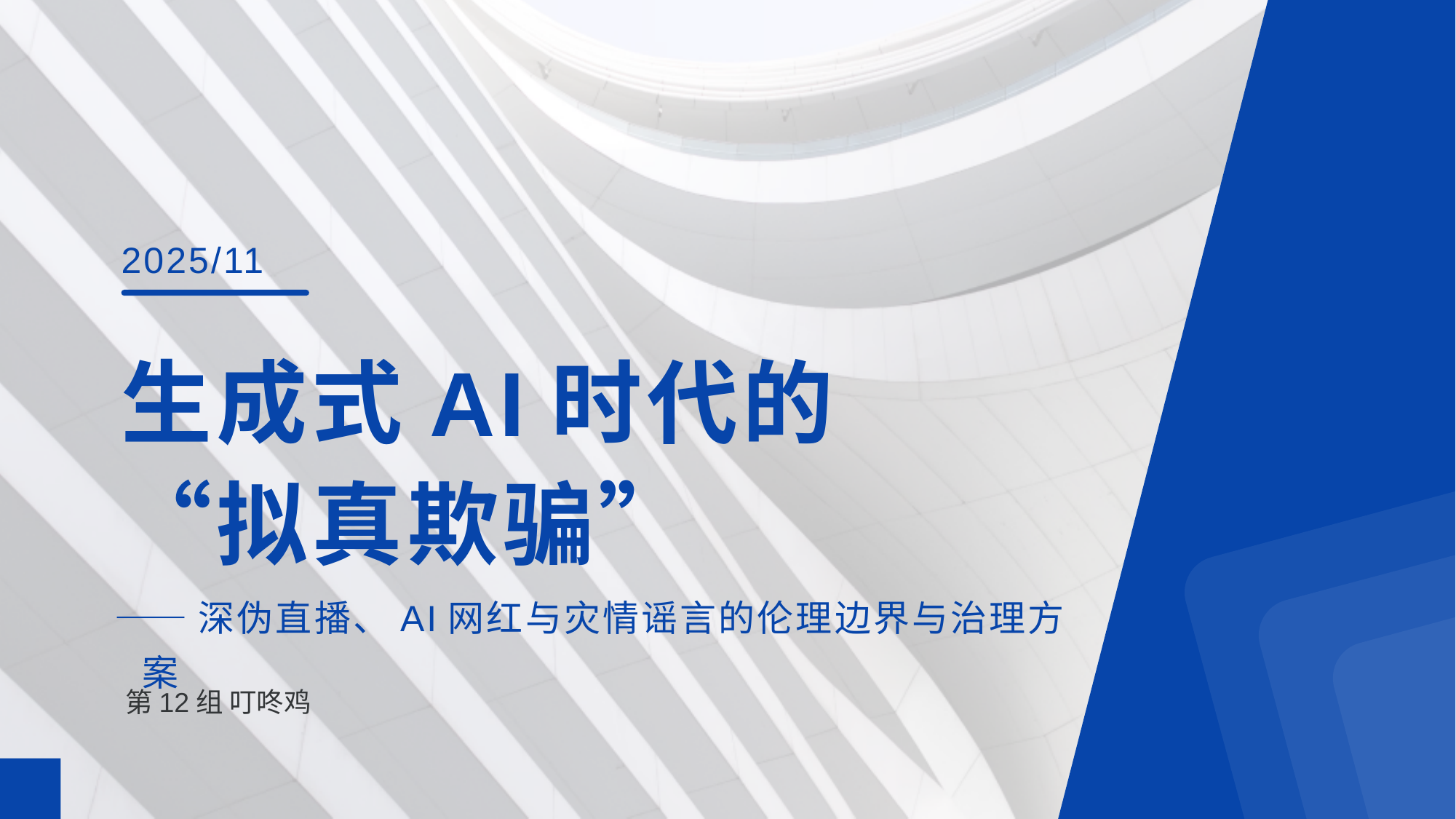

2025/11
生成式AI时代的
“拟真欺骗”
——深伪直播、AI网红与灾情谣言的伦理边界与治理方案
第12组 叮咚鸡